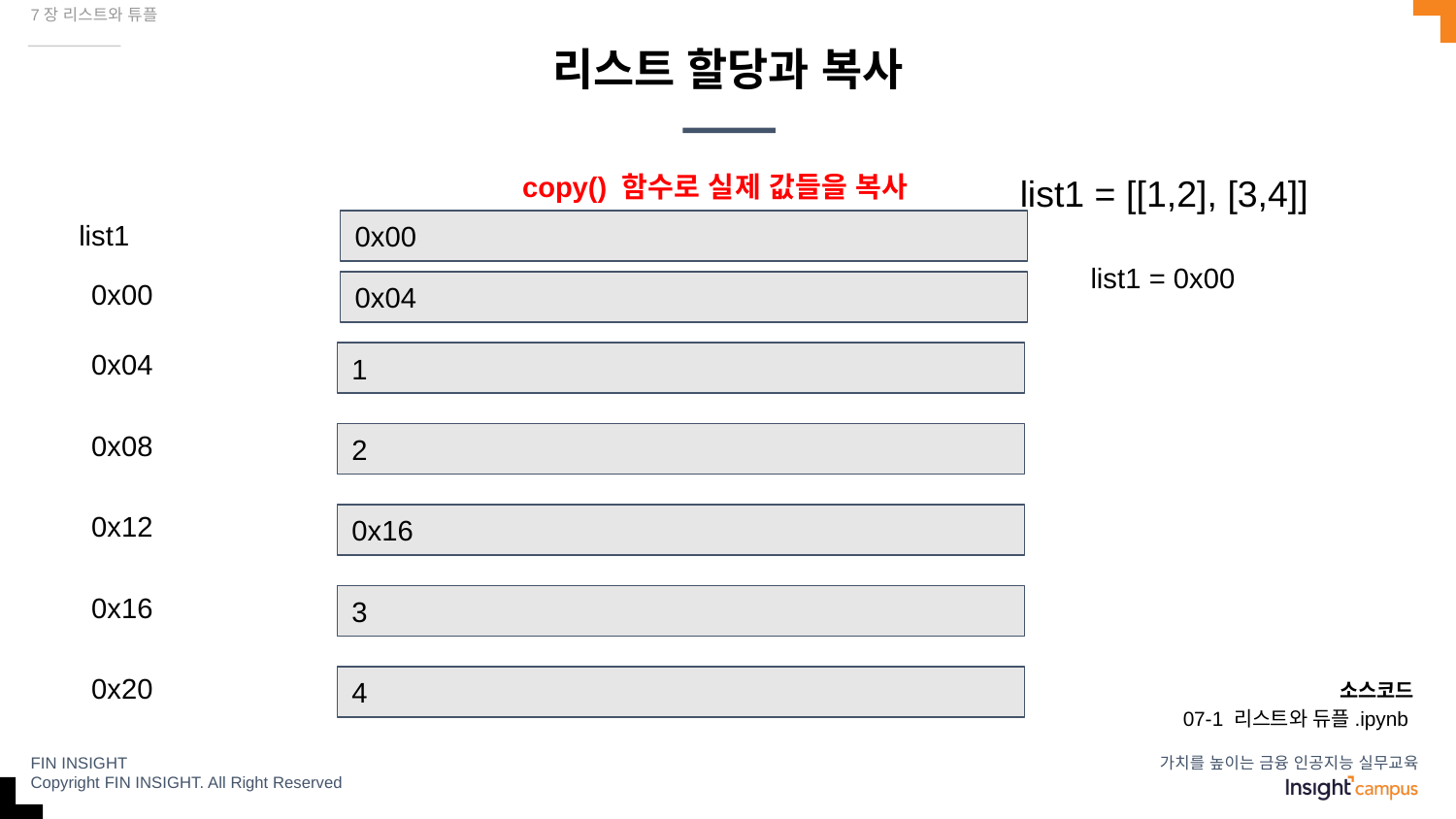

7장 리스트와 튜플
# 리스트 할당과 복사
list1 = [[1,2], [3,4]]
copy() 함수로 실제 값들을 복사
list1
0x00
list1 = 0x00
0x00
0x04
0x04
1

0x08
2
0x12
0x16
0x16
3
0x20
소스코드
07-1 리스트와 듀플.ipynb
4